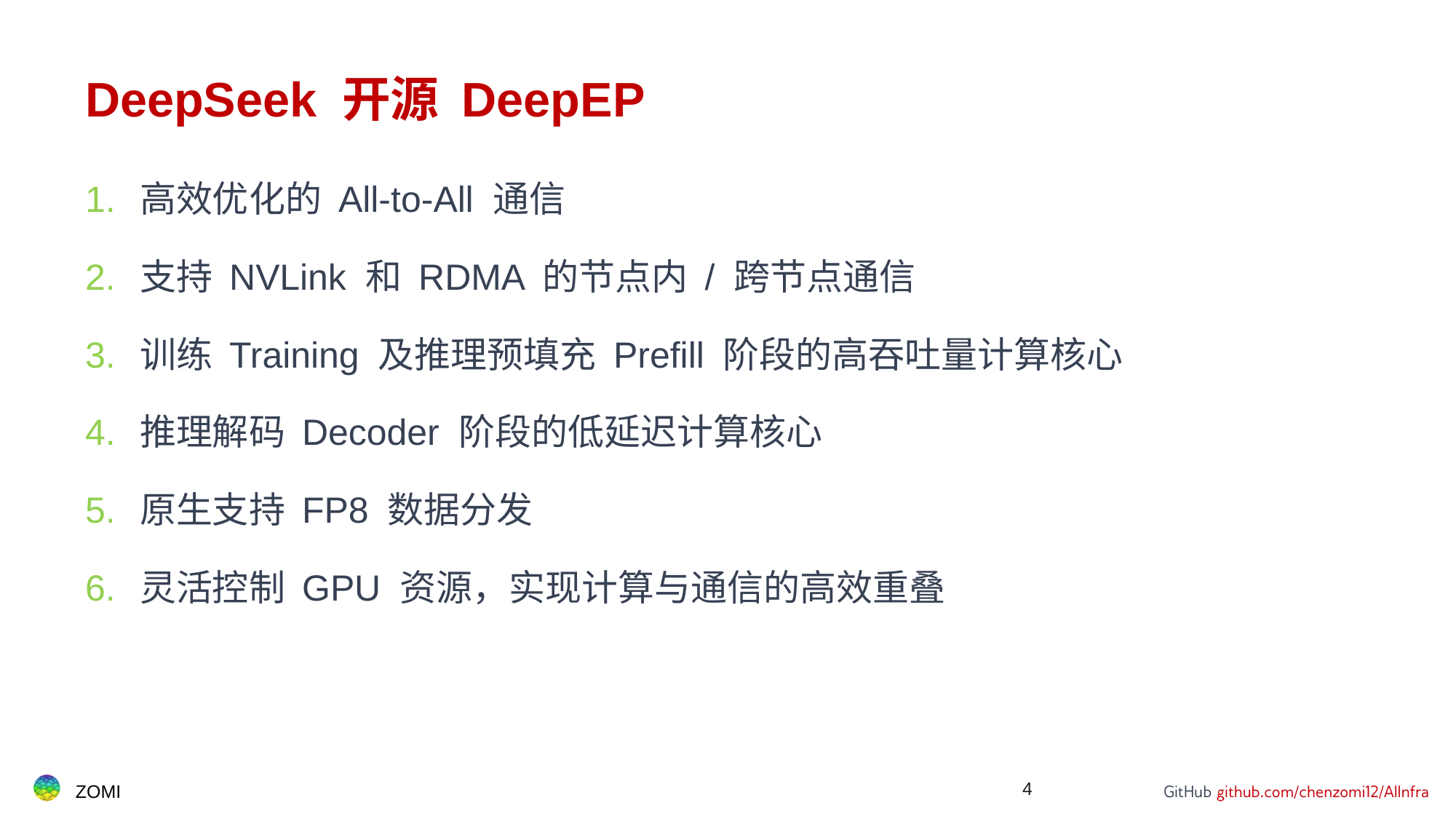

# DeepSeek 开源 DeepEP
高效优化的 All-to-All 通信
支持 NVLink 和 RDMA 的节点内 / 跨节点通信
训练 Training 及推理预填充 Prefill 阶段的高吞吐量计算核心
推理解码 Decoder 阶段的低延迟计算核心
原生支持 FP8 数据分发
灵活控制 GPU 资源，实现计算与通信的高效重叠